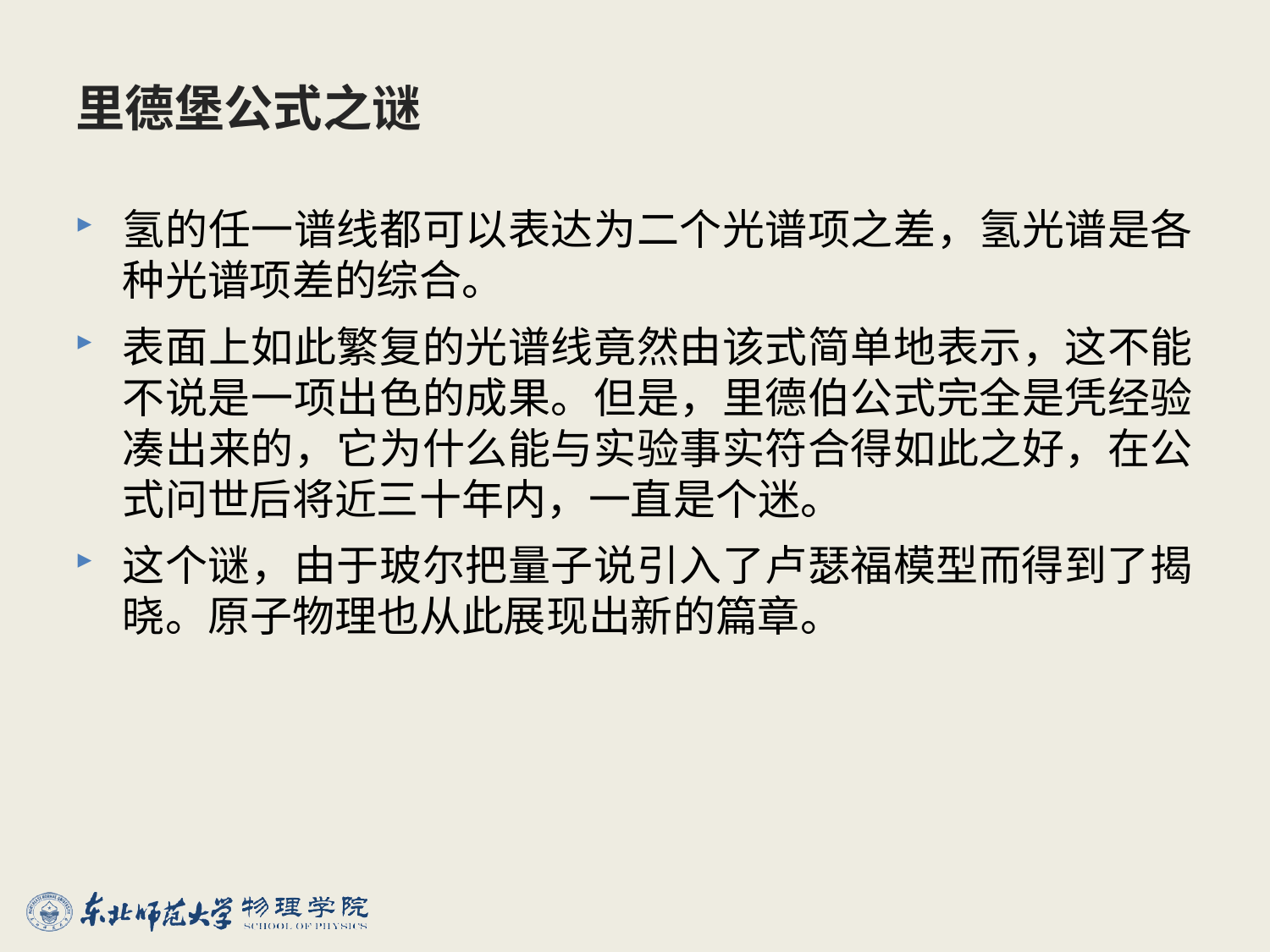

# 里德堡公式之谜
氢的任一谱线都可以表达为二个光谱项之差，氢光谱是各种光谱项差的综合。
表面上如此繁复的光谱线竟然由该式简单地表示，这不能不说是一项出色的成果。但是，里德伯公式完全是凭经验凑出来的，它为什么能与实验事实符合得如此之好，在公式问世后将近三十年内，一直是个迷。
这个谜，由于玻尔把量子说引入了卢瑟福模型而得到了揭晓。原子物理也从此展现出新的篇章。